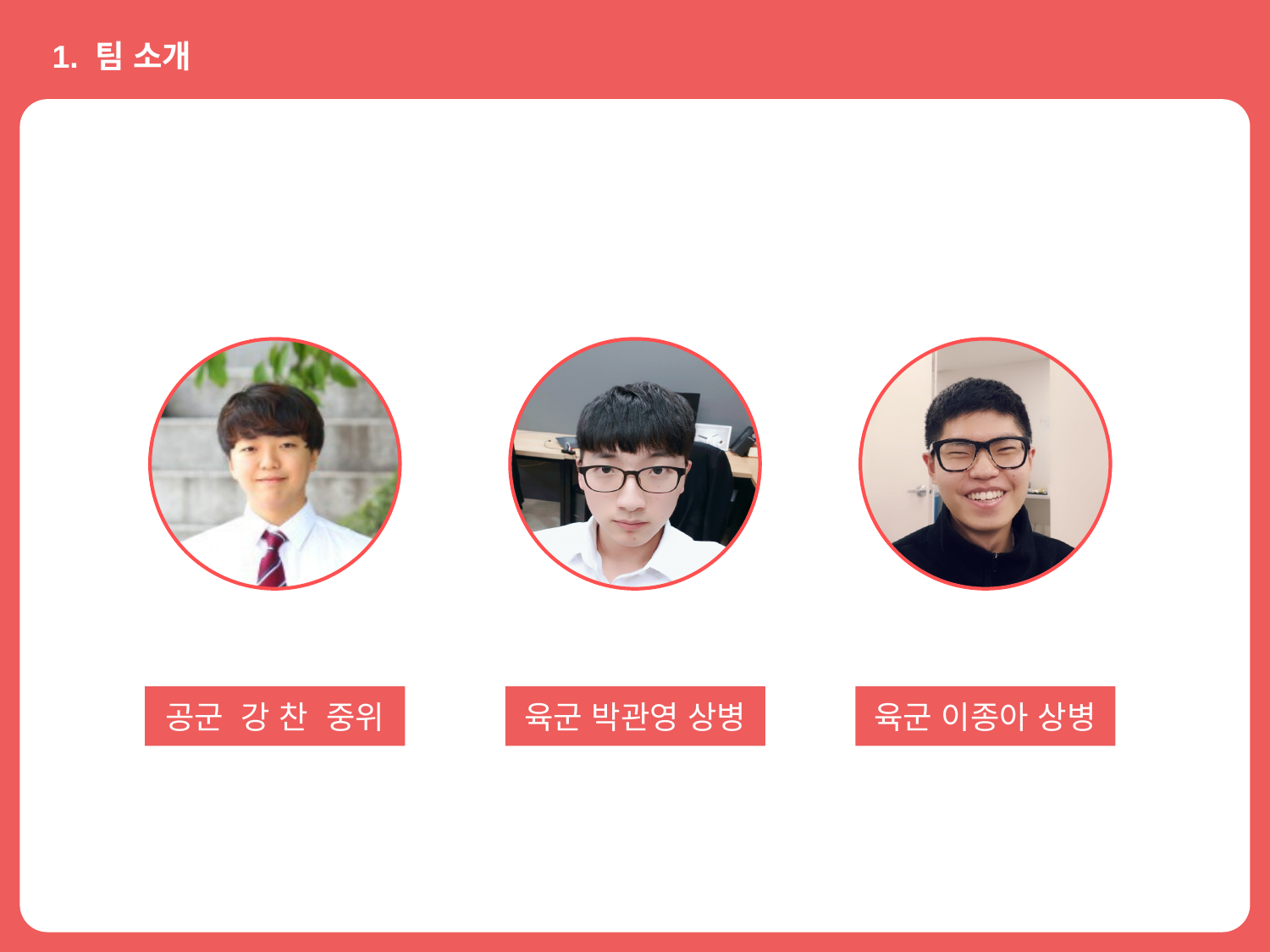

1. 팀 소개

공군  강 찬  중위
육군 박관영 상병
육군 이종아 상병